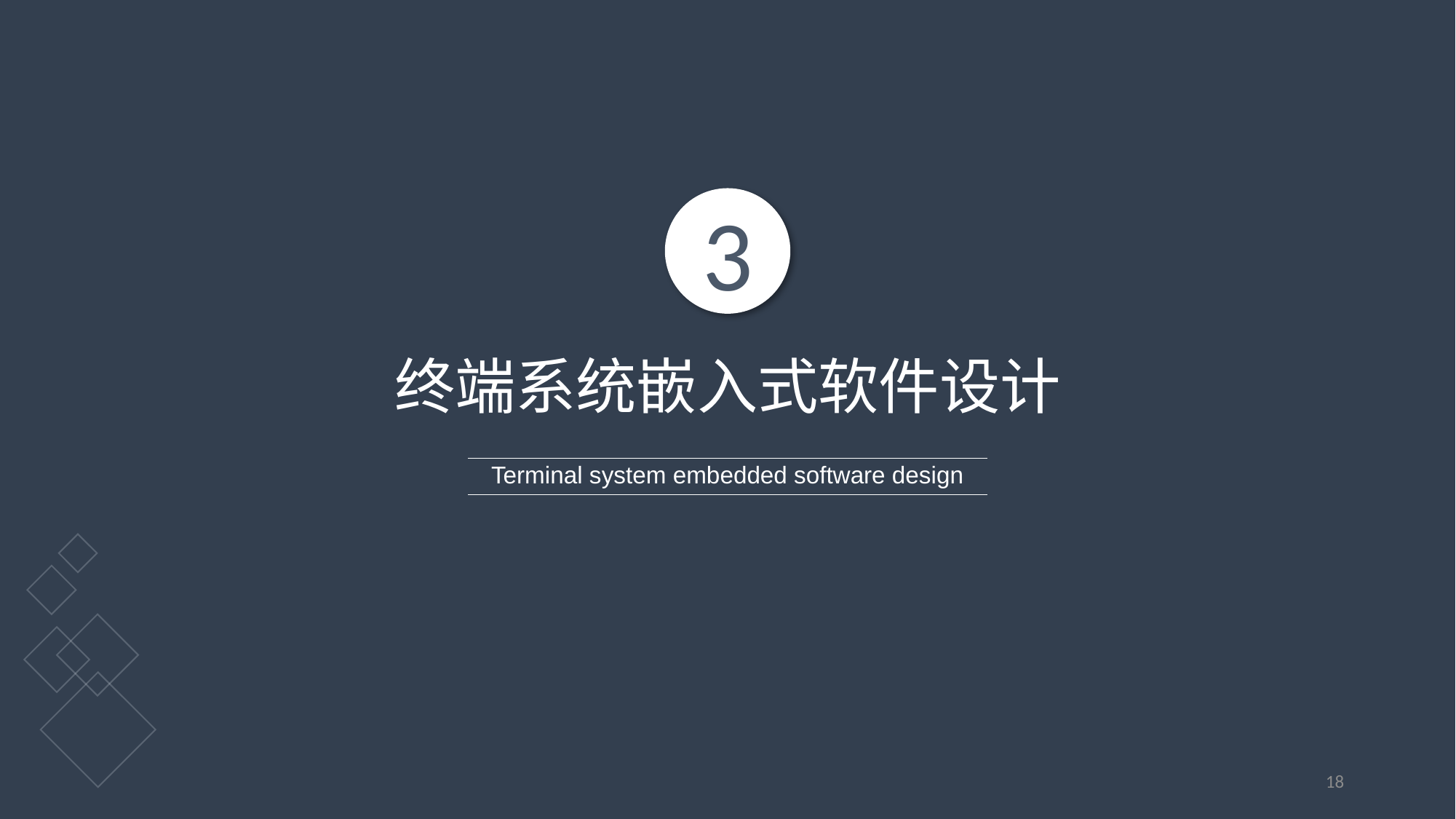

3
终端系统嵌入式软件设计
Terminal system embedded software design

18